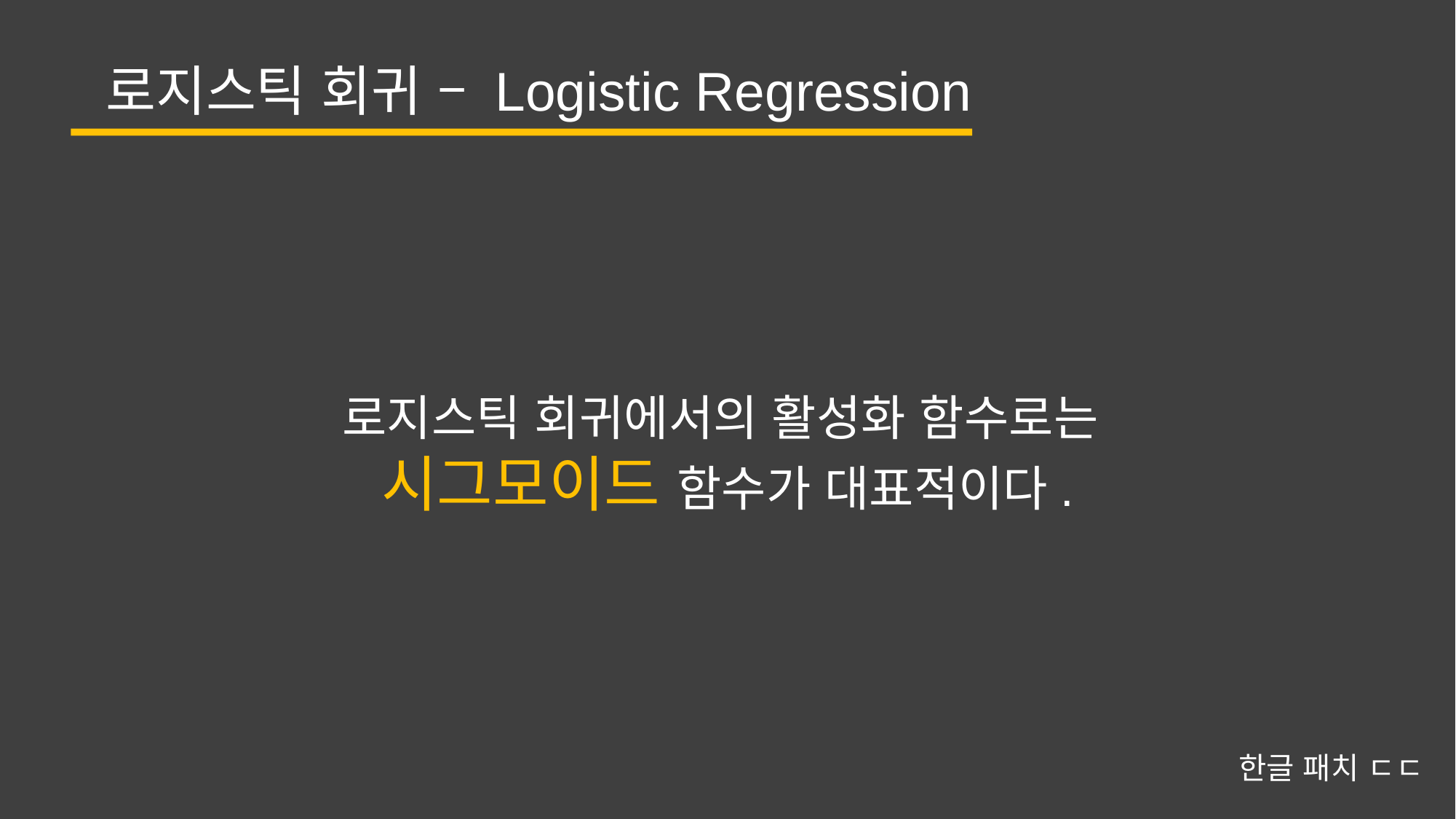

로지스틱 회귀 – Logistic Regression

로지스틱 회귀에서의 활성화 함수로는
시그모이드 함수가 대표적이다.
한글 패치 ㄷㄷ